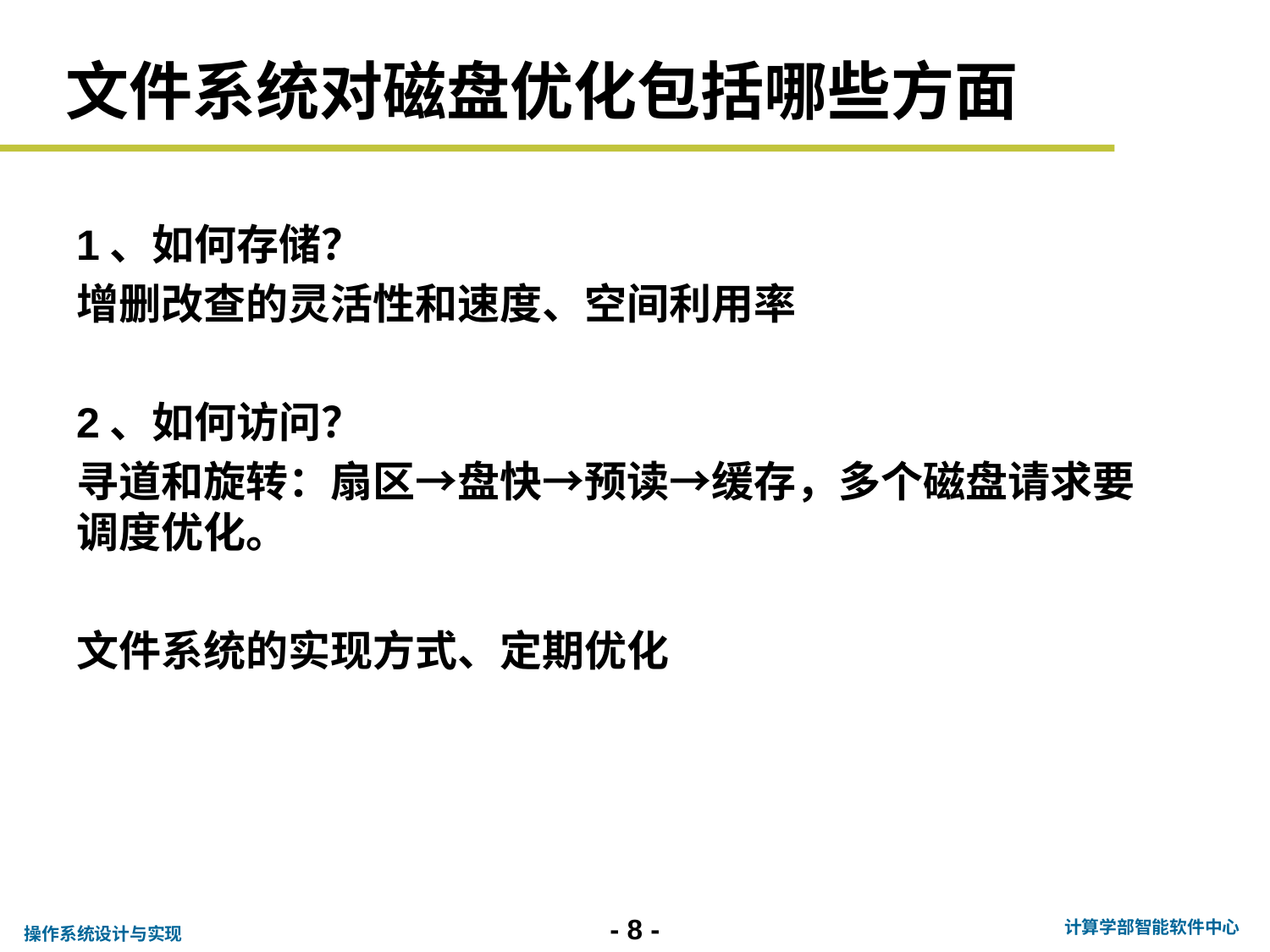

# 文件系统对磁盘优化包括哪些方面
1、如何存储？
增删改查的灵活性和速度、空间利用率

2、如何访问？
寻道和旋转：扇区→盘快→预读→缓存，多个磁盘请求要调度优化。

文件系统的实现方式、定期优化